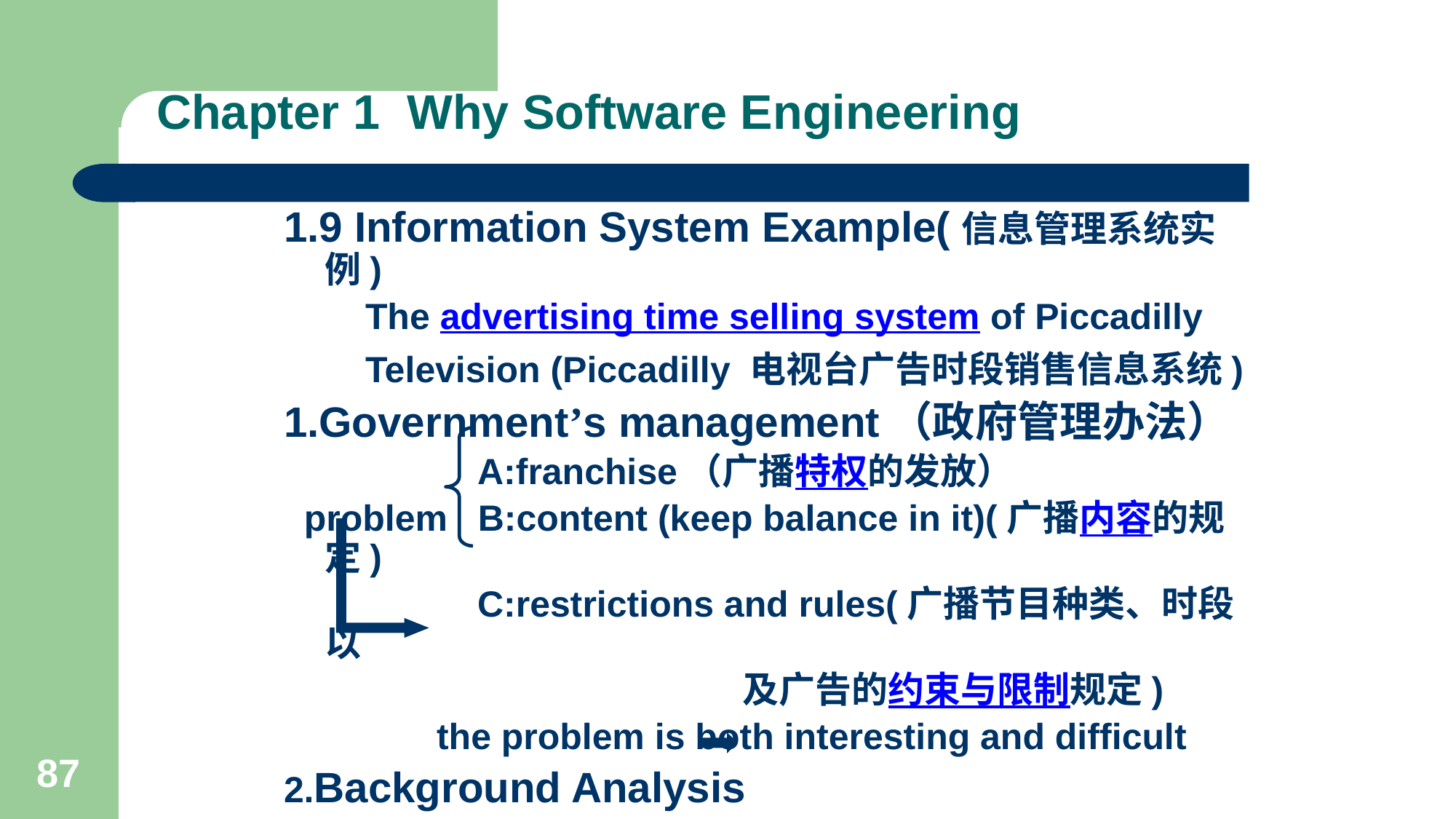

# Chapter 1  Why Software Engineering
1.9 Information System Example(信息管理系统实例)
        The advertising time selling system of Piccadilly
        Television (Piccadilly 电视台广告时段销售信息系统)
1.Government’s management（政府管理办法）
                   A:franchise（广播特权的发放）
  problem   B:content (keep balance in it)(广播内容的规定)
                   C:restrictions and rules(广播节目种类、时段以
                                                       及广告的约束与限制规定)
               the problem is both interesting and difficult
2.Background Analysis
  A:Piccadily Television     high audience rating

87